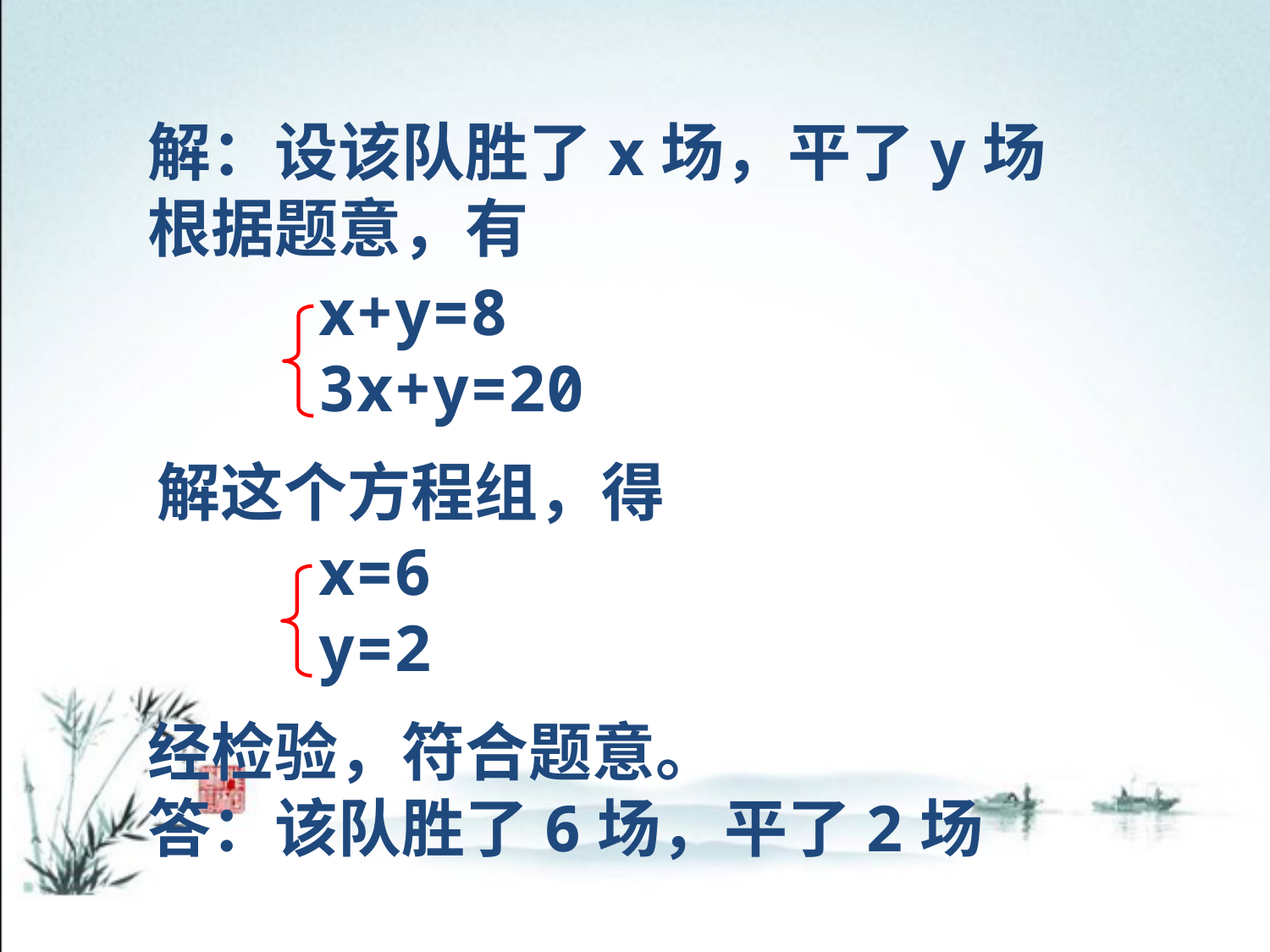

解：设该队胜了x场，平了y场
根据题意，有
x+y=8
3x+y=20

解这个方程组，得
x=6
y=2

经检验，符合题意。
答：该队胜了6场，平了2场